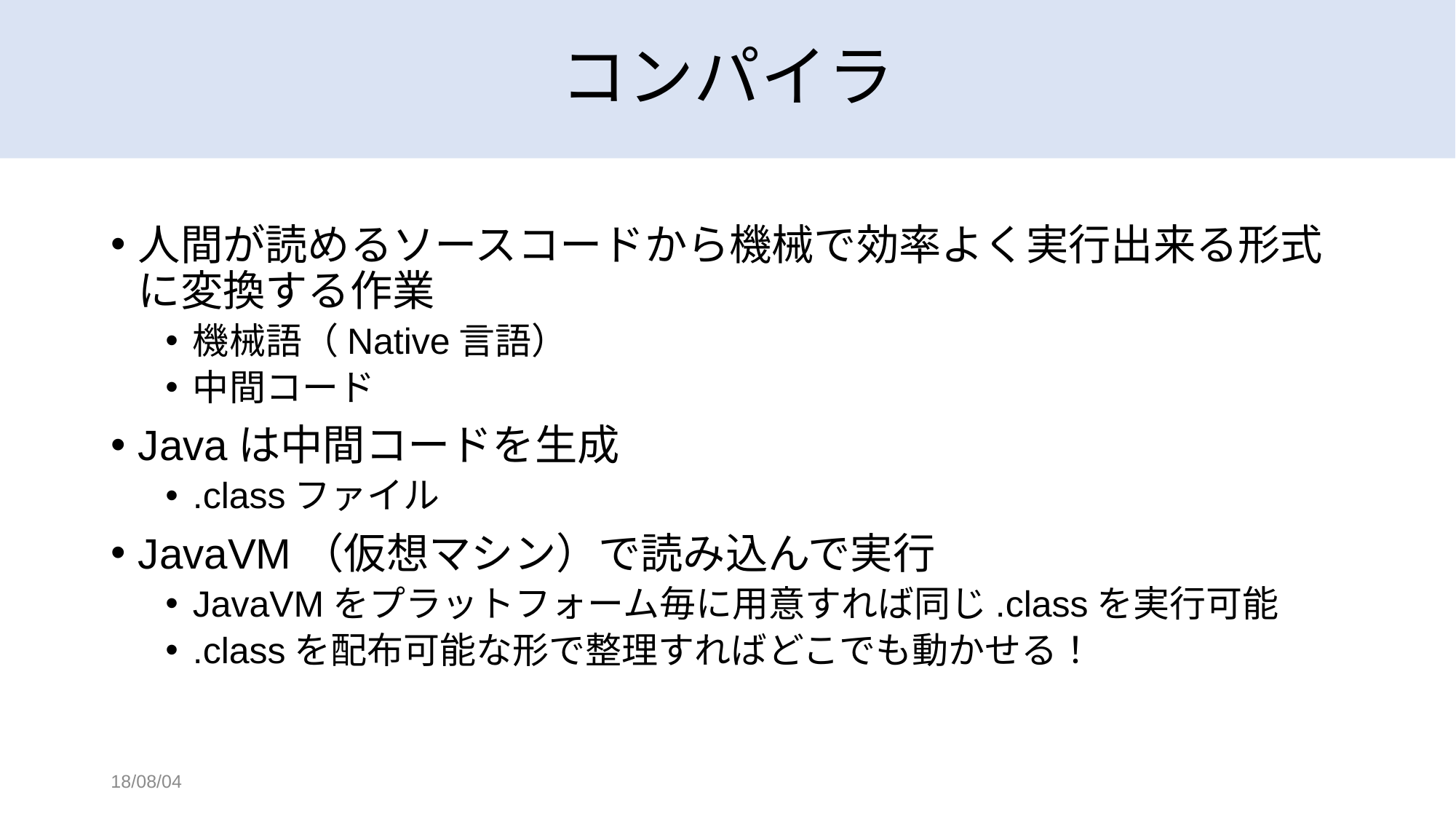

# コンパイラ
人間が読めるソースコードから機械で効率よく実行出来る形式に変換する作業
機械語（Native言語）
中間コード
Javaは中間コードを生成
.classファイル
JavaVM（仮想マシン）で読み込んで実行
JavaVMをプラットフォーム毎に用意すれば同じ.classを実行可能
.classを配布可能な形で整理すればどこでも動かせる！
18/08/04